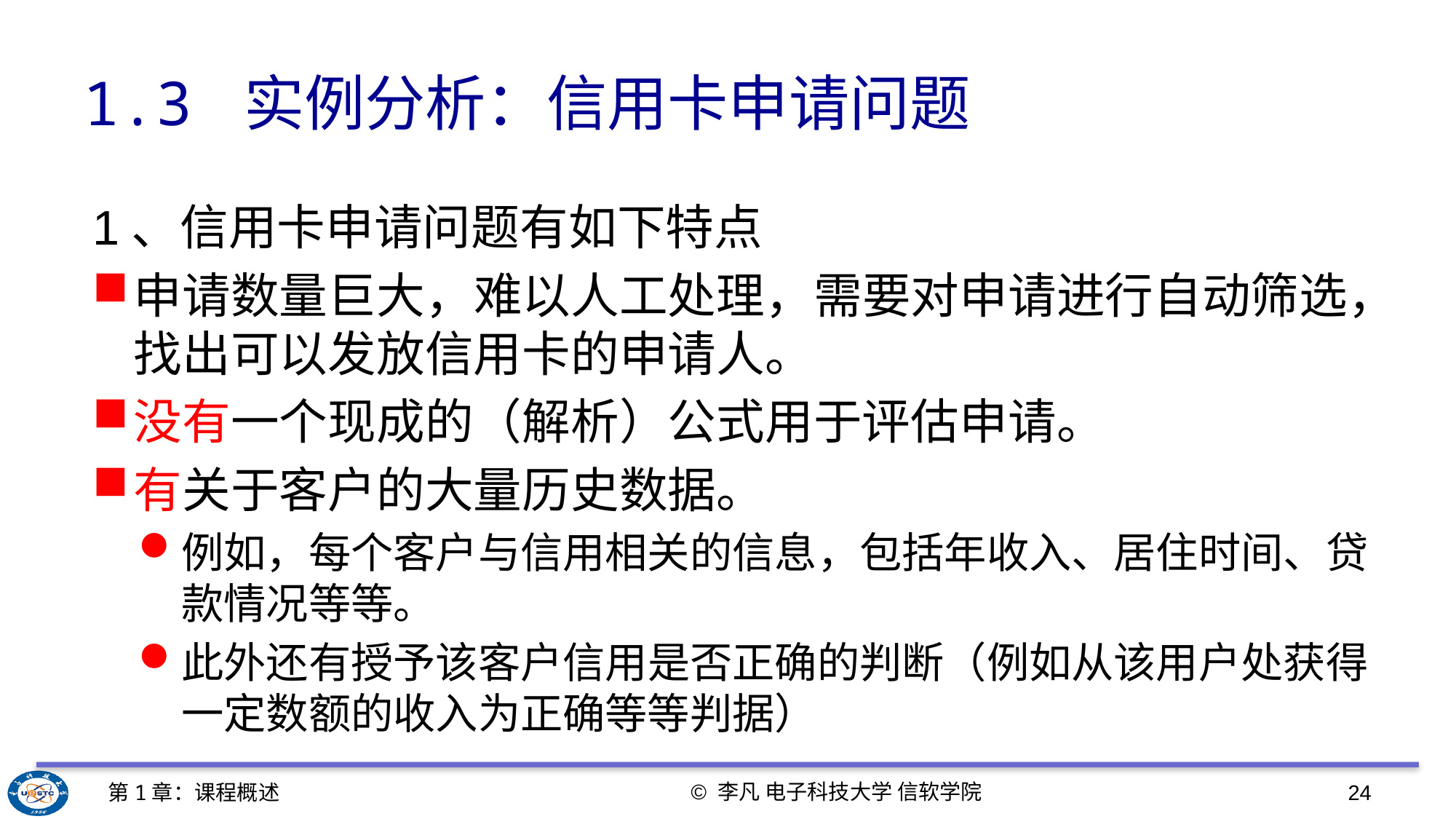

# 1.3 实例分析：信用卡申请问题
1、信用卡申请问题有如下特点
申请数量巨大，难以人工处理，需要对申请进行自动筛选，找出可以发放信用卡的申请人。
没有一个现成的（解析）公式用于评估申请。
有关于客户的大量历史数据。
例如，每个客户与信用相关的信息，包括年收入、居住时间、贷款情况等等。
此外还有授予该客户信用是否正确的判断（例如从该用户处获得一定数额的收入为正确等等判据）
© 李凡 电子科技大学 信软学院
第1章：课程概述
24